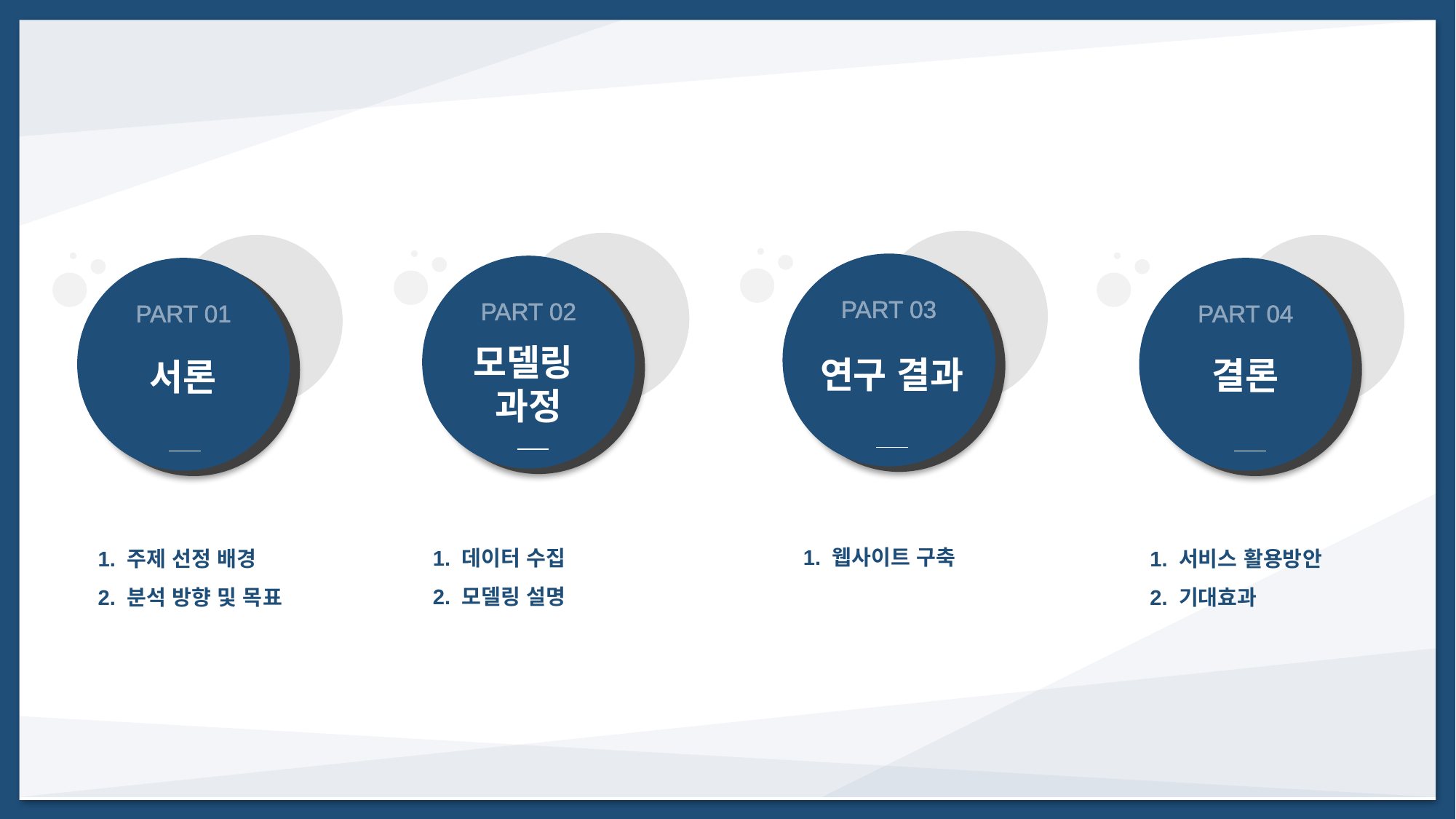

PART 03
PART 02
PART 01
PART 04
모델링
과정
연구 결과
결론
서론

1. 웹사이트 구축
1. 데이터 수집
2. 모델링 설명
1. 서비스 활용방안
2. 기대효과
1. 주제 선정 배경
2. 분석 방향 및 목표